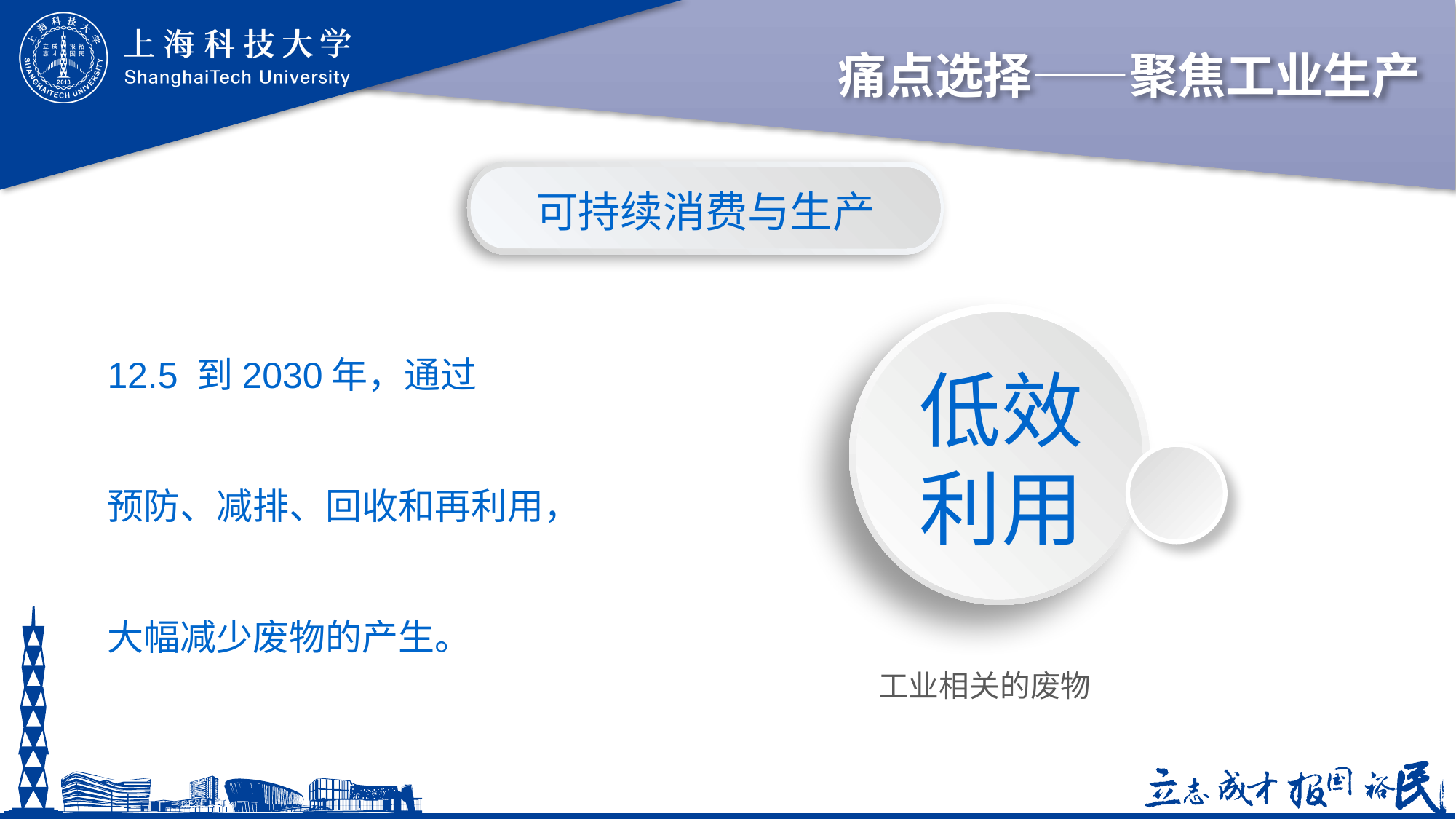

# 痛点选择——聚焦工业生产

可持续消费与生产

12.5 到2030年，通过

预防、减排、回收和再利用，

大幅减少废物的产生。
低效
利用

工业相关的废物